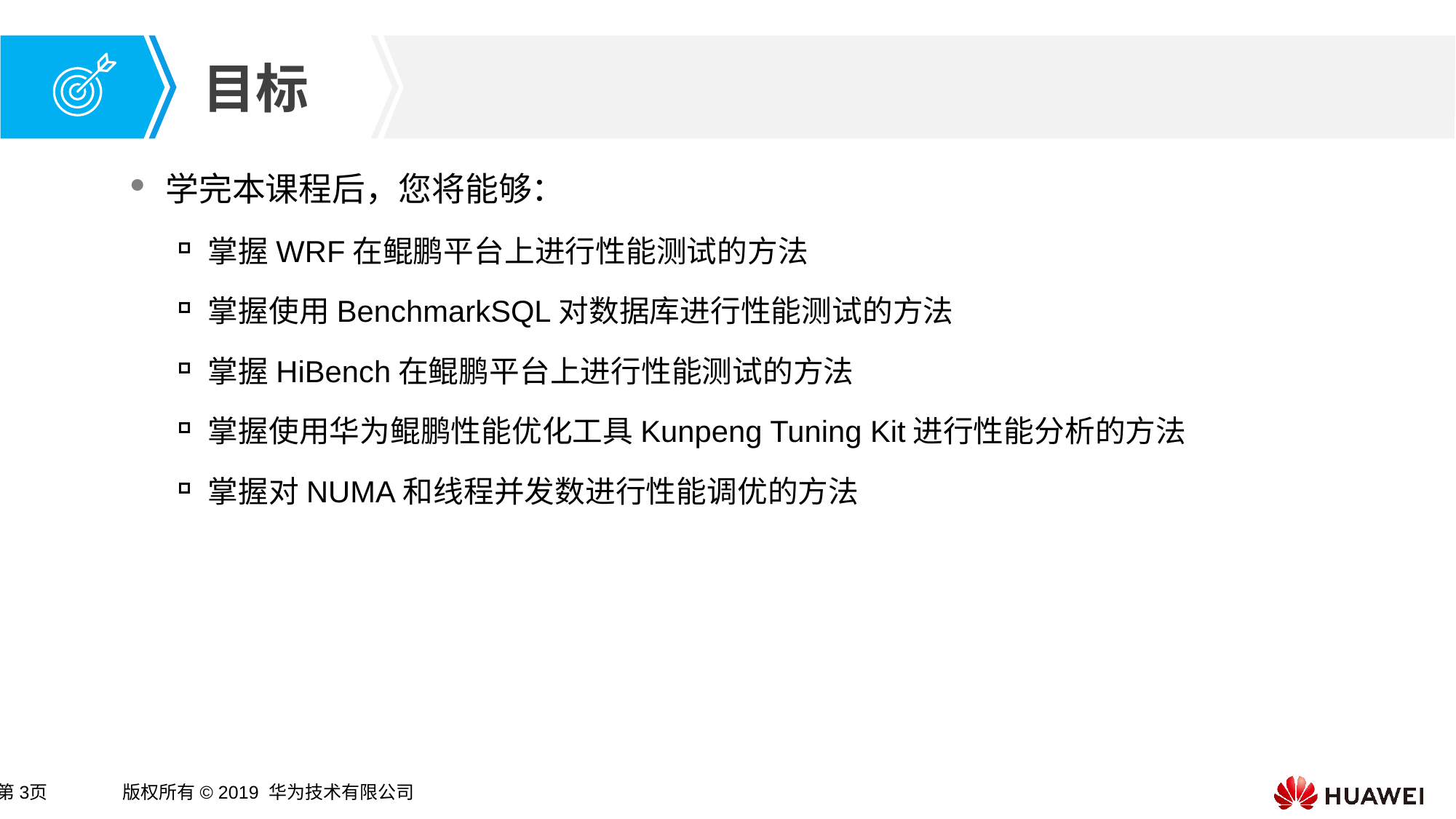

学完本课程后，您将能够：
掌握WRF在鲲鹏平台上进行性能测试的方法
掌握使用BenchmarkSQL对数据库进行性能测试的方法
掌握HiBench在鲲鹏平台上进行性能测试的方法
掌握使用华为鲲鹏性能优化工具Kunpeng Tuning Kit进行性能分析的方法
掌握对NUMA和线程并发数进行性能调优的方法